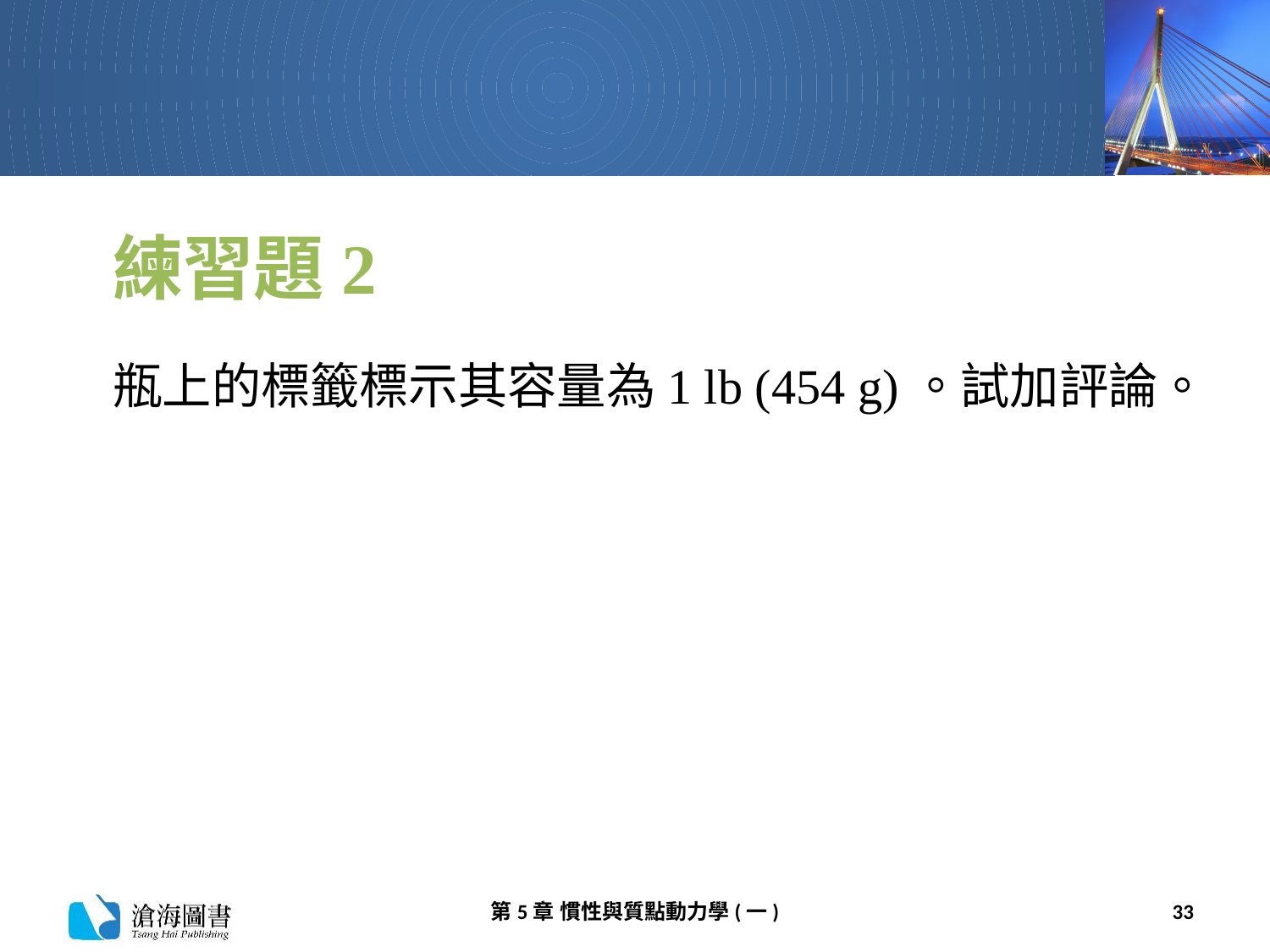

# 練習題2
瓶上的標籤標示其容量為1 lb (454 g)。試加評論。
第5章 慣性與質點動力學(一)
33